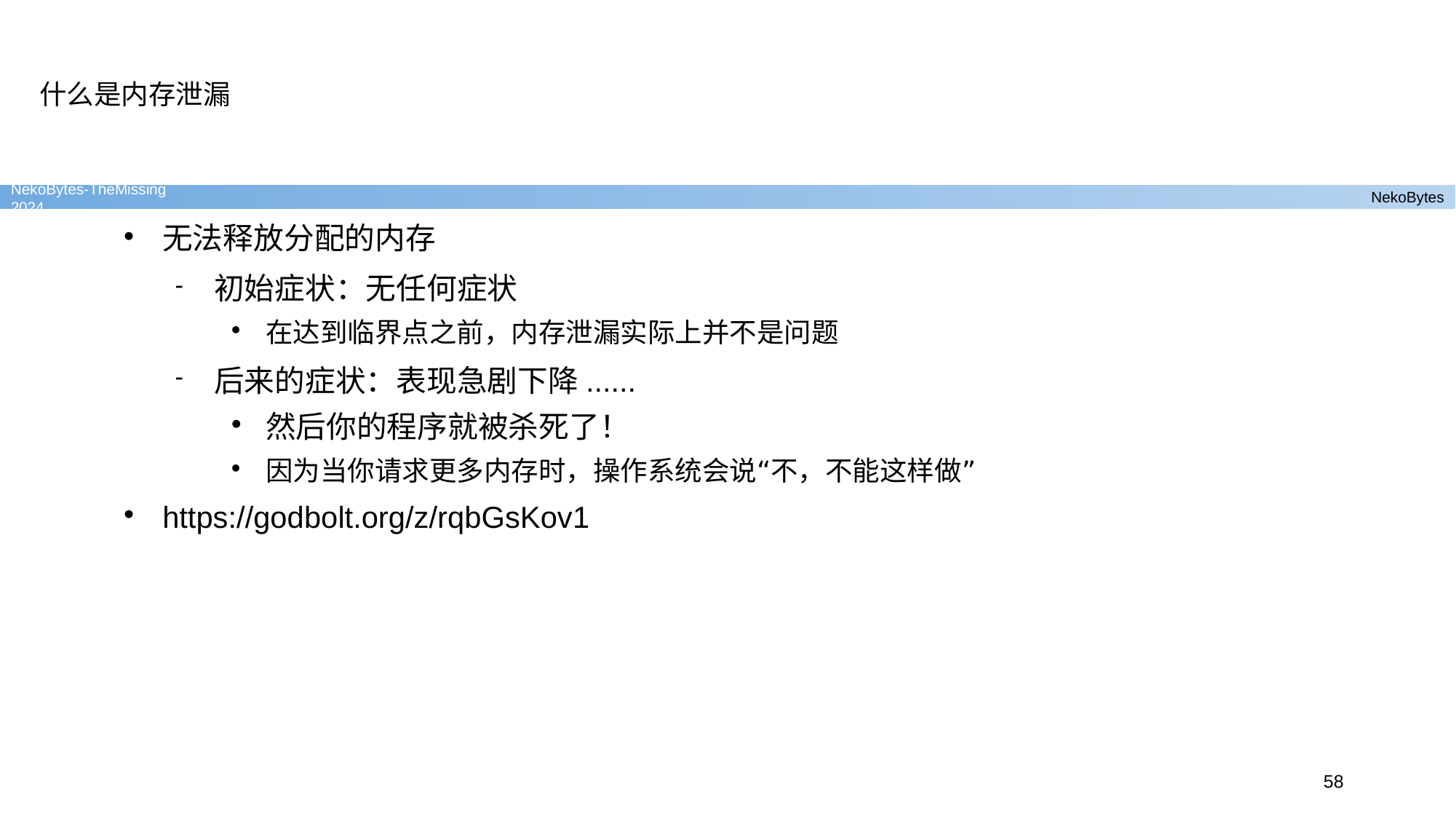

# 什么是内存泄漏
无法释放分配的内存
初始症状：无任何症状
在达到临界点之前，内存泄漏实际上并不是问题
后来的症状：表现急剧下降......
然后你的程序就被杀死了！
因为当你请求更多内存时，操作系统会说“不，不能这样做”
https://godbolt.org/z/rqbGsKov1
58